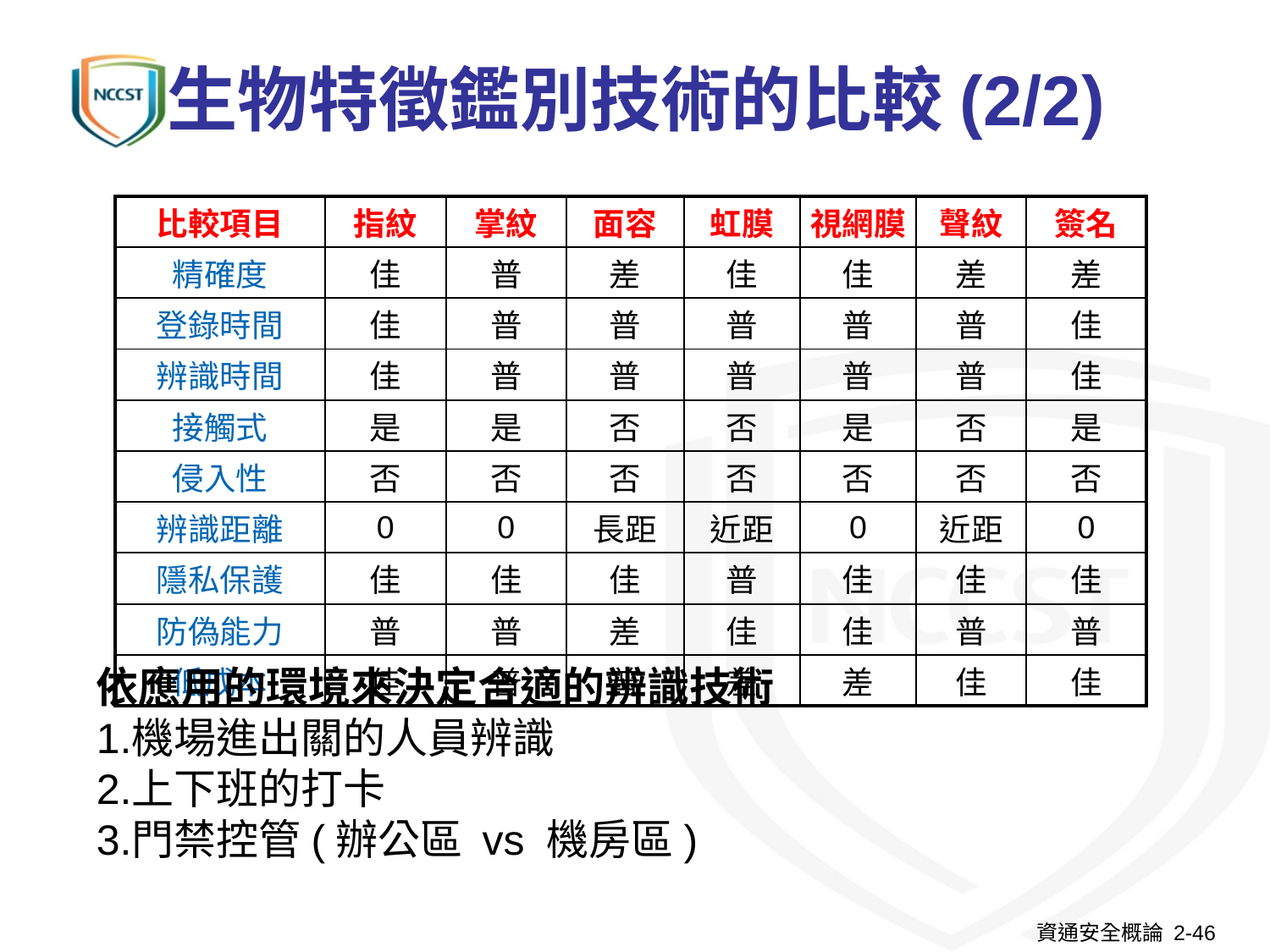

# 生物特徵鑑別技術的比較(2/2)
| 比較項目 | 指紋 | 掌紋 | 面容 | 虹膜 | 視網膜 | 聲紋 | 簽名 |
| --- | --- | --- | --- | --- | --- | --- | --- |
| 精確度 | 佳 | 普 | 差 | 佳 | 佳 | 差 | 差 |
| 登錄時間 | 佳 | 普 | 普 | 普 | 普 | 普 | 佳 |
| 辨識時間 | 佳 | 普 | 普 | 普 | 普 | 普 | 佳 |
| 接觸式 | 是 | 是 | 否 | 否 | 是 | 否 | 是 |
| 侵入性 | 否 | 否 | 否 | 否 | 否 | 否 | 否 |
| 辨識距離 | 0 | 0 | 長距 | 近距 | 0 | 近距 | 0 |
| 隱私保護 | 佳 | 佳 | 佳 | 普 | 佳 | 佳 | 佳 |
| 防偽能力 | 普 | 普 | 差 | 佳 | 佳 | 普 | 普 |
| 低成本 | 佳 | 普 | 普 | 差 | 差 | 佳 | 佳 |
依應用的環境來決定合適的辨識技術
機場進出關的人員辨識
上下班的打卡
門禁控管(辦公區 vs 機房區)